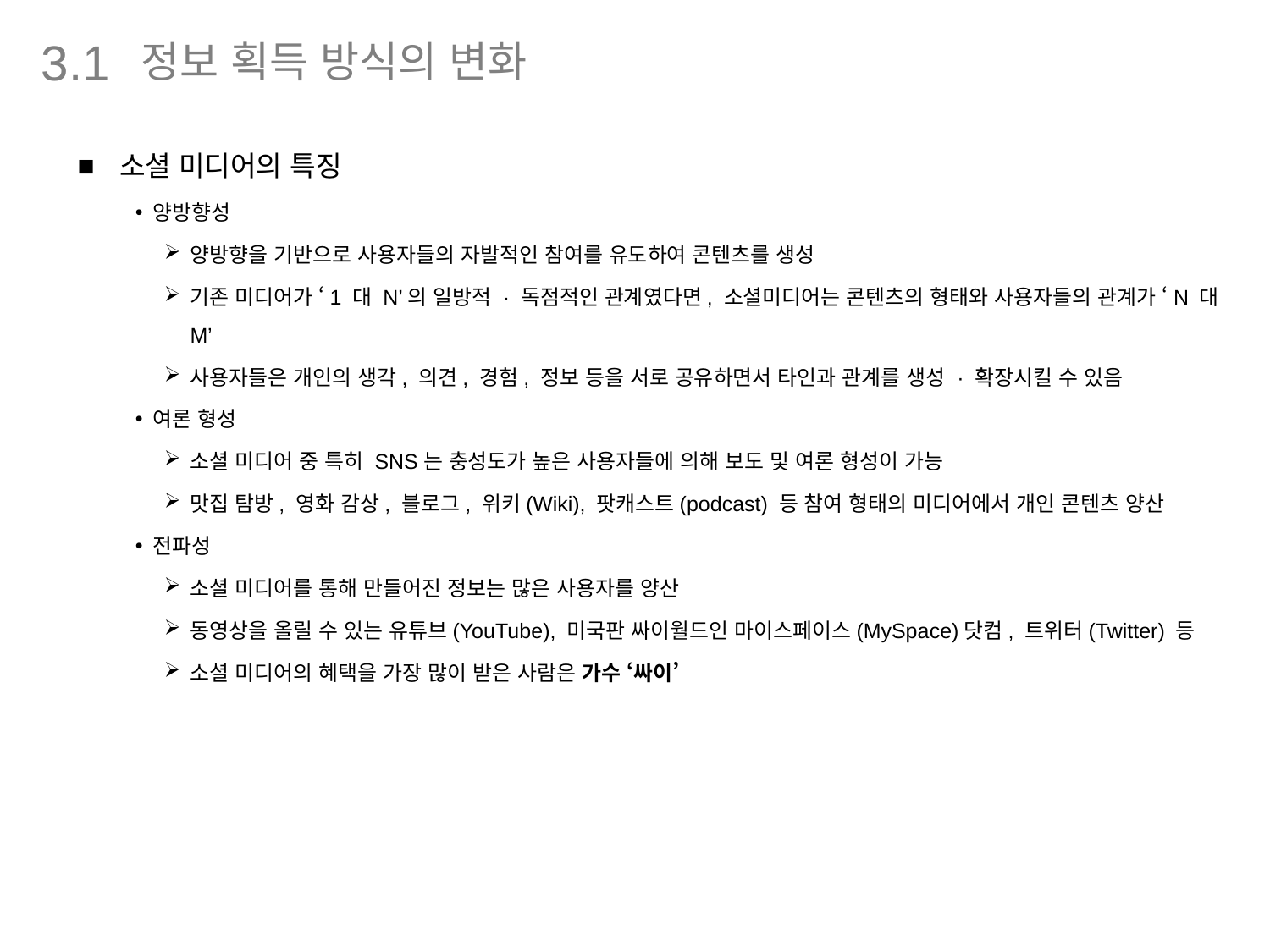

정보 획득 방식의 변화
3.1
소셜 미디어의 특징
양방향성
양방향을 기반으로 사용자들의 자발적인 참여를 유도하여 콘텐츠를 생성
기존 미디어가 ‘1 대 N’의 일방적 · 독점적인 관계였다면, 소셜미디어는 콘텐츠의 형태와 사용자들의 관계가 ‘N 대 M’
사용자들은 개인의 생각, 의견, 경험, 정보 등을 서로 공유하면서 타인과 관계를 생성 · 확장시킬 수 있음
여론 형성
소셜 미디어 중 특히 SNS는 충성도가 높은 사용자들에 의해 보도 및 여론 형성이 가능
맛집 탐방, 영화 감상, 블로그, 위키(Wiki), 팟캐스트(podcast) 등 참여 형태의 미디어에서 개인 콘텐츠 양산
전파성
소셜 미디어를 통해 만들어진 정보는 많은 사용자를 양산
동영상을 올릴 수 있는 유튜브(YouTube), 미국판 싸이월드인 마이스페이스(MySpace)닷컴, 트위터(Twitter) 등
소셜 미디어의 혜택을 가장 많이 받은 사람은 가수 ‘싸이’